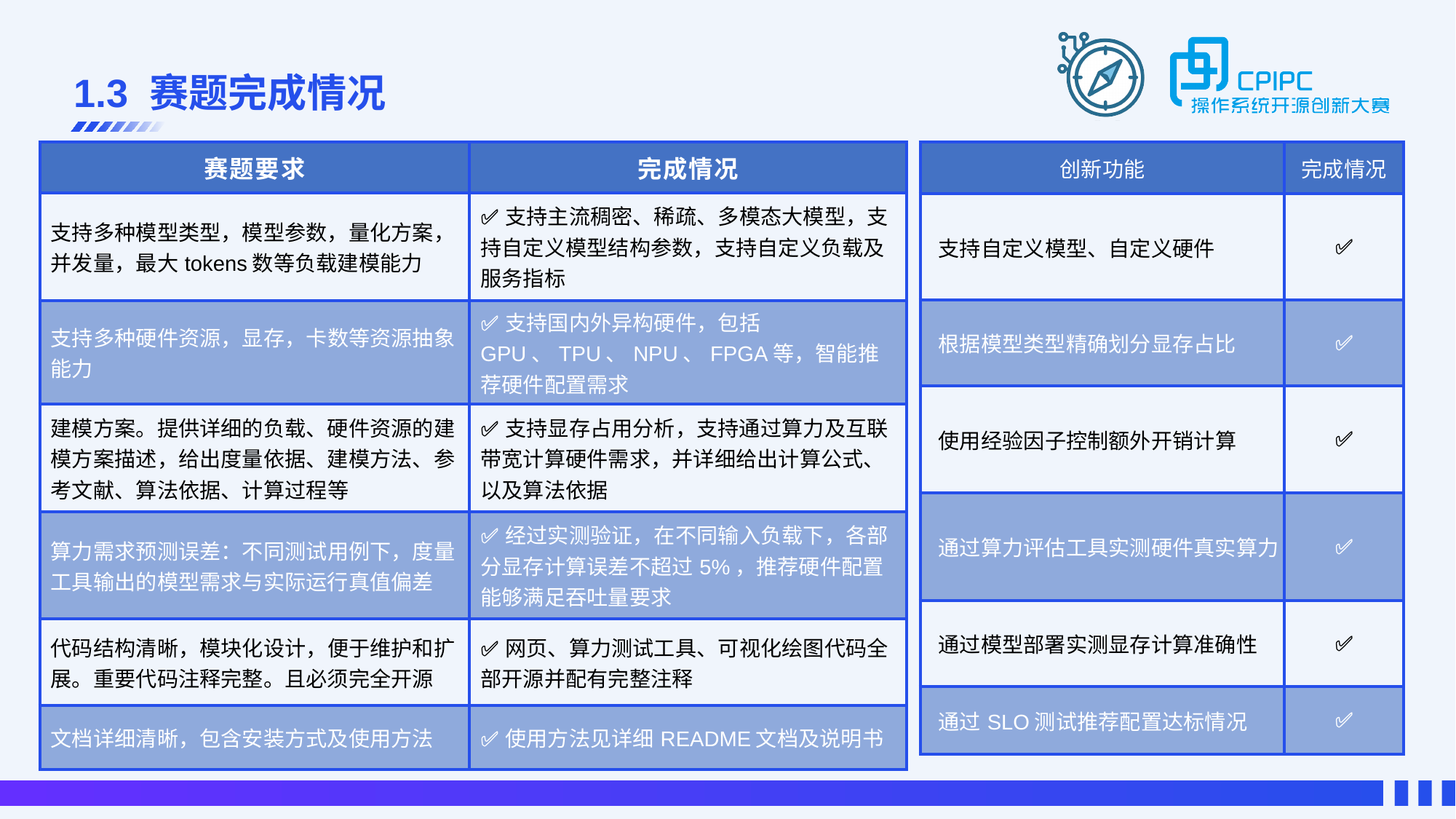

# 1.3 赛题完成情况
| 赛题要求 | 完成情况 |
| --- | --- |
| 支持多种模型类型，模型参数，量化方案，并发量，最大tokens数等负载建模能力 | ✅支持主流稠密、稀疏、多模态大模型，支持自定义模型结构参数，支持自定义负载及服务指标 |
| 支持多种硬件资源，显存，卡数等资源抽象能力 | ✅支持国内外异构硬件，包括GPU、TPU、NPU、FPGA等，智能推荐硬件配置需求 |
| 建模方案。提供详细的负载、硬件资源的建模方案描述，给出度量依据、建模方法、参考文献、算法依据、计算过程等 | ✅支持显存占用分析，支持通过算力及互联带宽计算硬件需求，并详细给出计算公式、以及算法依据 |
| 算力需求预测误差：不同测试用例下，度量工具输出的模型需求与实际运行真值偏差 | ✅经过实测验证，在不同输入负载下，各部分显存计算误差不超过5%，推荐硬件配置能够满足吞吐量要求 |
| 代码结构清晰，模块化设计，便于维护和扩展。重要代码注释完整。且必须完全开源 | ✅网页、算力测试工具、可视化绘图代码全部开源并配有完整注释 |
| 文档详细清晰，包含安装方式及使用方法 | ✅使用方法见详细README文档及说明书 |
| 创新功能 | 完成情况 |
| --- | --- |
| 支持自定义模型、自定义硬件 | ✅ |
| 根据模型类型精确划分显存占比 | ✅ |
| 使用经验因子控制额外开销计算 | ✅ |
| 通过算力评估工具实测硬件真实算力 | ✅ |
| 通过模型部署实测显存计算准确性 | ✅ |
| 通过SLO测试推荐配置达标情况 | ✅ |